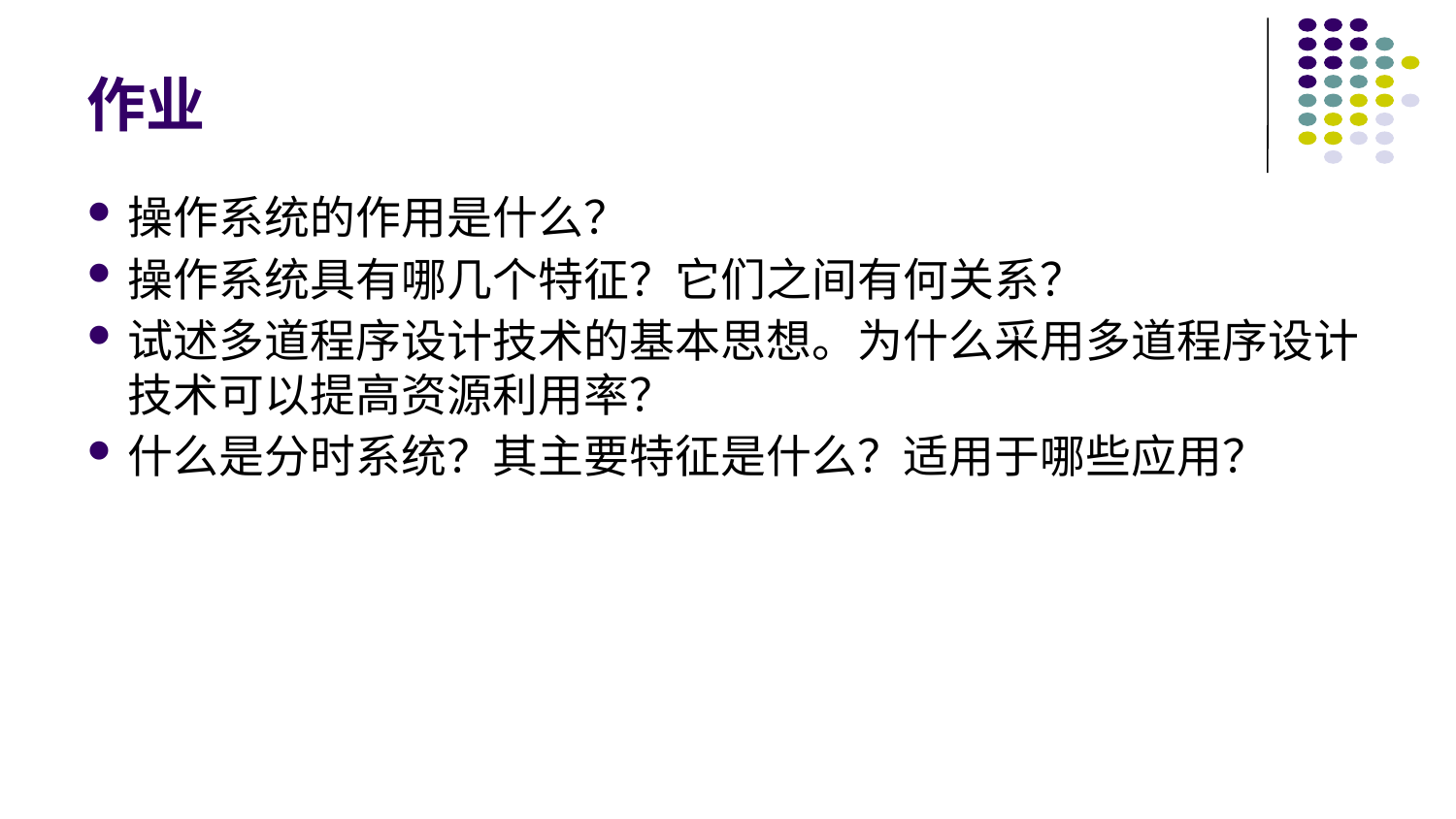

# 作业
操作系统的作用是什么？
操作系统具有哪几个特征？它们之间有何关系？
试述多道程序设计技术的基本思想。为什么采用多道程序设计技术可以提高资源利用率？
什么是分时系统？其主要特征是什么？适用于哪些应用？
124